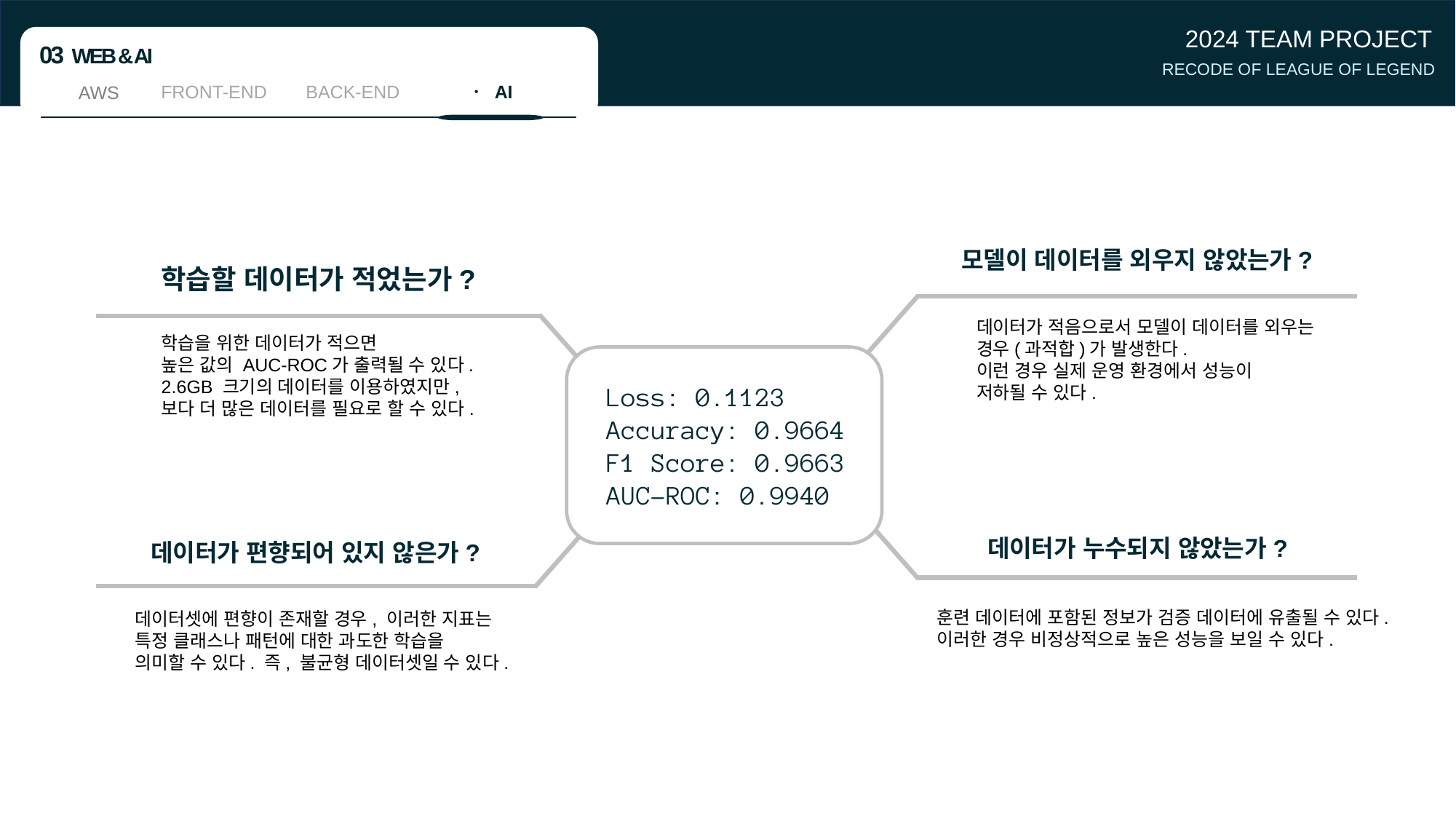

2024 TEAM PROJECT

03 WEB & AI
RECODE OF LEAGUE OF LEGEND
BACK-END
ㆍ AI
FRONT-END
AWS

모델이 데이터를 외우지 않았는가?
학습할 데이터가 적었는가?
데이터가 적음으로서 모델이 데이터를 외우는
경우(과적합)가 발생한다.
이런 경우 실제 운영 환경에서 성능이
저하될 수 있다.
학습을 위한 데이터가 적으면
높은 값의 AUC-ROC가 출력될 수 있다.
2.6GB 크기의 데이터를 이용하였지만,
보다 더 많은 데이터를 필요로 할 수 있다.

Loss: 0.1123
Accuracy: 0.9664
F1 Score: 0.9663
AUC-ROC: 0.9940
데이터가 누수되지 않았는가?
데이터가 편향되어 있지 않은가?
훈련 데이터에 포함된 정보가 검증 데이터에 유출될 수 있다.
이러한 경우 비정상적으로 높은 성능을 보일 수 있다.
데이터셋에 편향이 존재할 경우, 이러한 지표는
특정 클래스나 패턴에 대한 과도한 학습을
의미할 수 있다. 즉, 불균형 데이터셋일 수 있다.